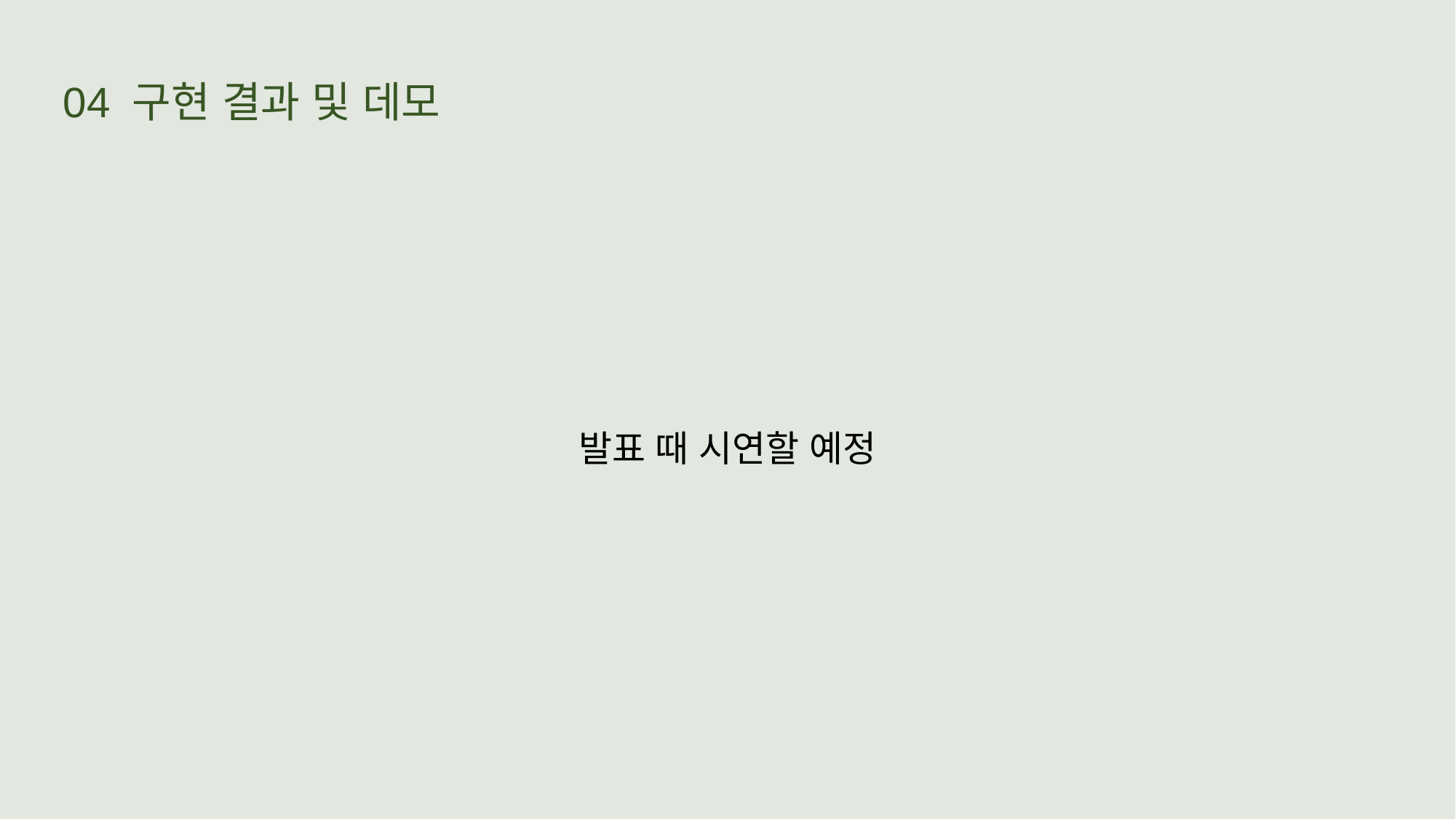

04 구현 결과 및 데모
발표 때 시연할 예정